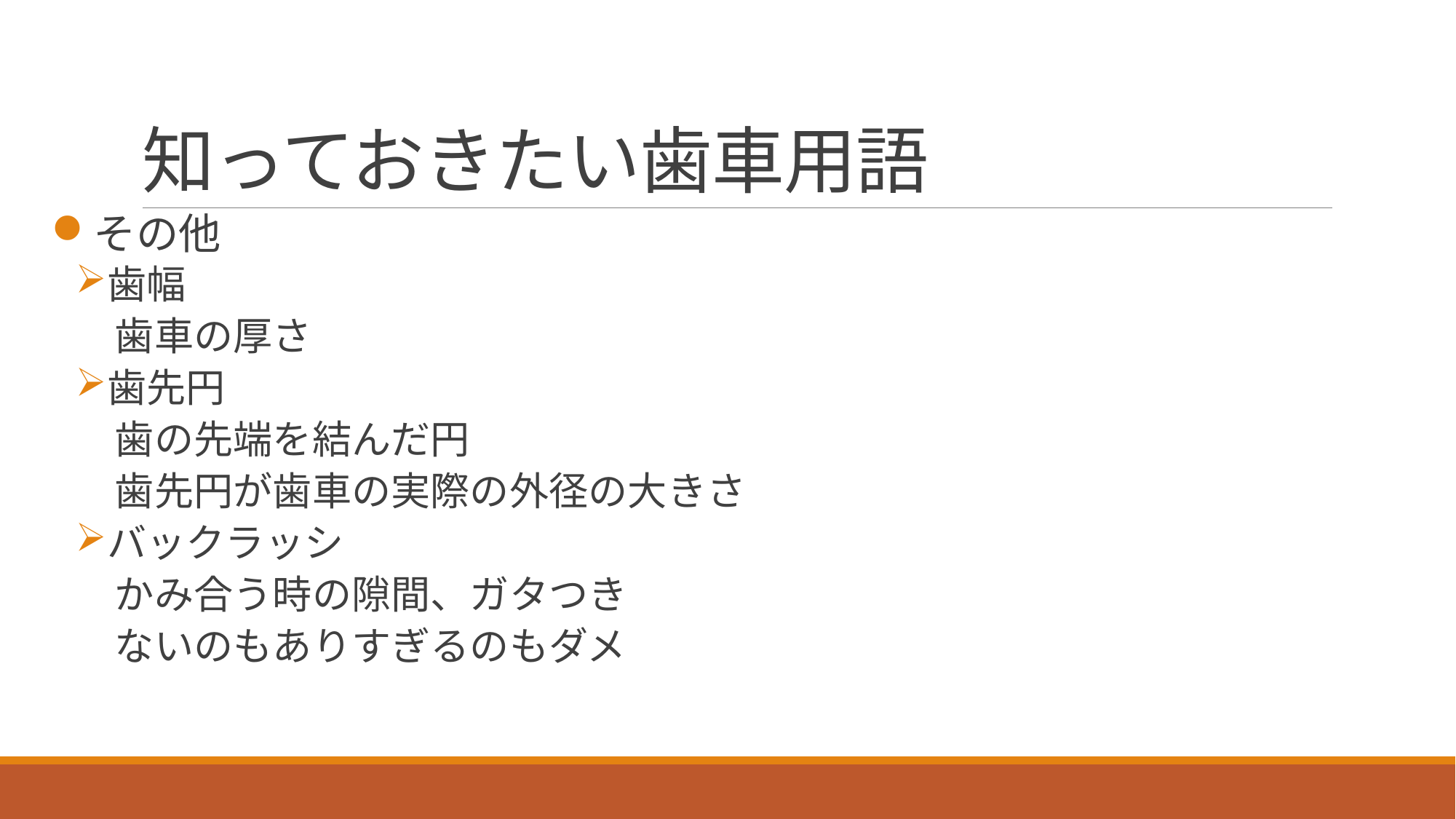

# 知っておきたい歯車用語
その他
歯幅
　歯車の厚さ
歯先円
　歯の先端を結んだ円
　歯先円が歯車の実際の外径の大きさ
バックラッシ
　かみ合う時の隙間、ガタつき
　ないのもありすぎるのもダメ